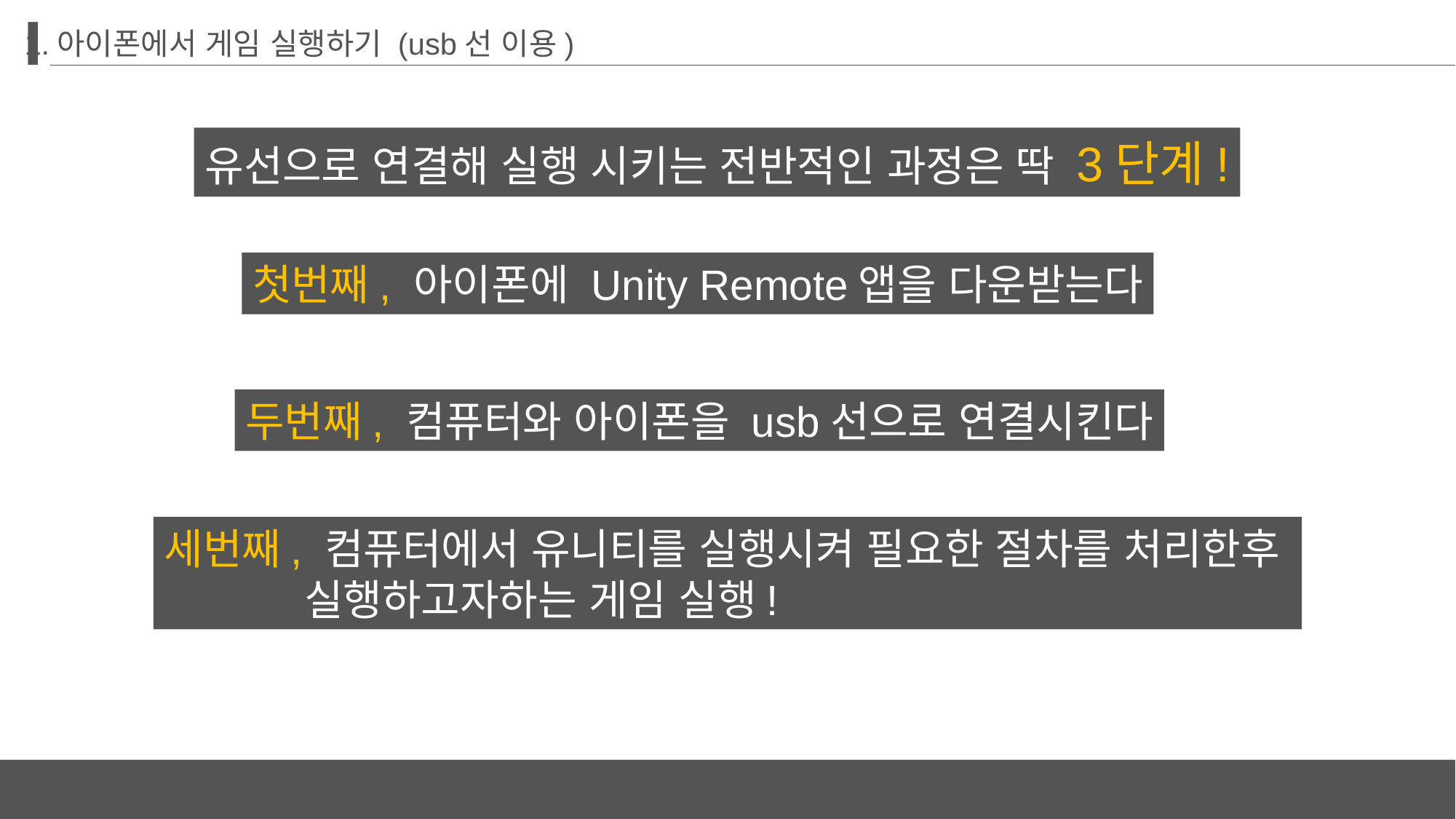

1.아이폰에서 게임 실행하기 (usb선 이용)

유선으로 연결해 실행 시키는 전반적인 과정은 딱 3단계!
첫번째, 아이폰에 Unity Remote앱을 다운받는다
두번째, 컴퓨터와 아이폰을 usb선으로 연결시킨다
세번째, 컴퓨터에서 유니티를 실행시켜 필요한 절차를 처리한후
           실행하고자하는 게임 실행!